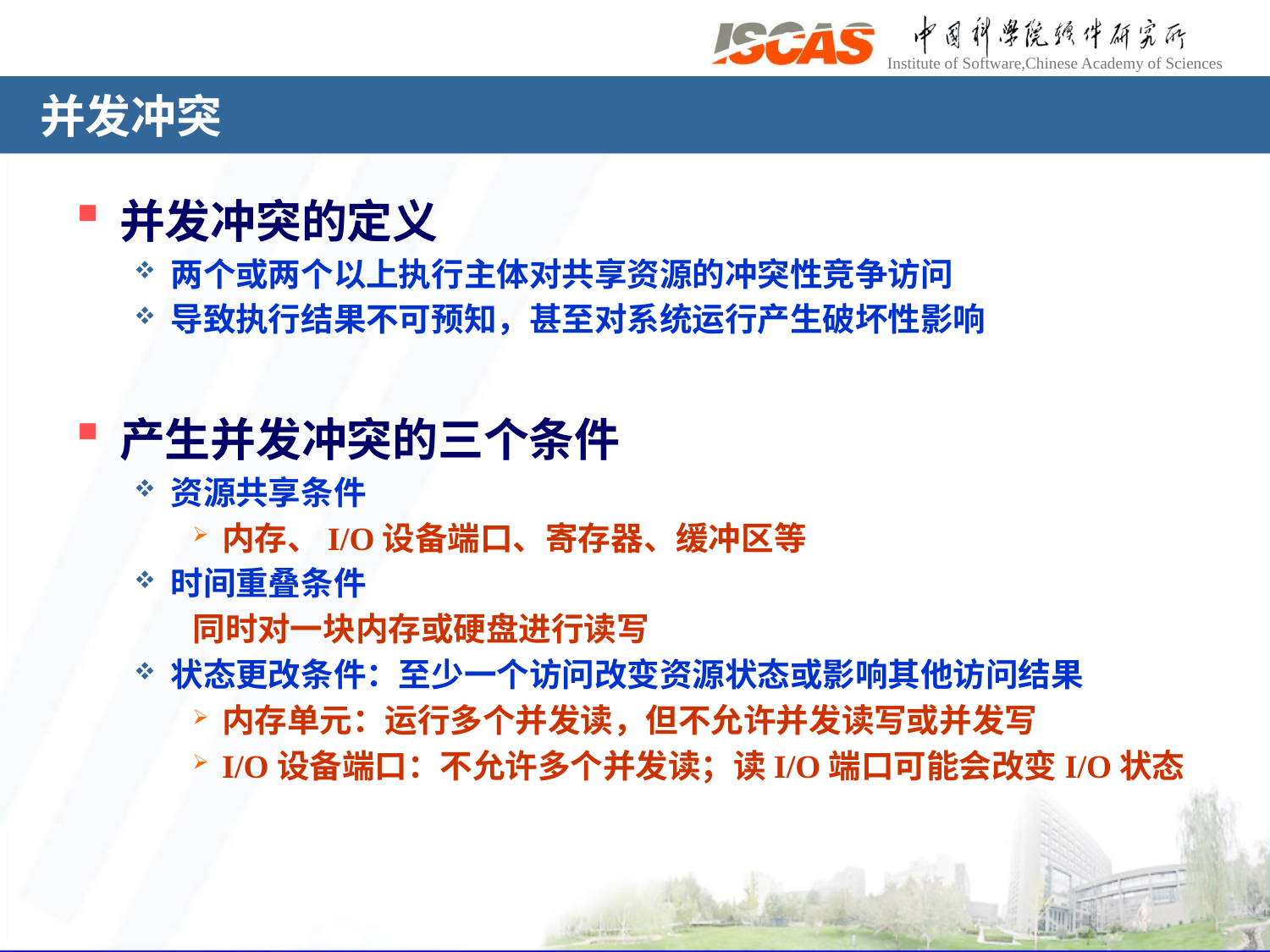

# 并发冲突
并发冲突的定义
两个或两个以上执行主体对共享资源的冲突性竞争访问
导致执行结果不可预知，甚至对系统运行产生破坏性影响

产生并发冲突的三个条件
资源共享条件
内存、I/O设备端口、寄存器、缓冲区等
时间重叠条件
同时对一块内存或硬盘进行读写
状态更改条件：至少一个访问改变资源状态或影响其他访问结果
内存单元：运行多个并发读，但不允许并发读写或并发写
I/O设备端口：不允许多个并发读；读I/O端口可能会改变I/O状态